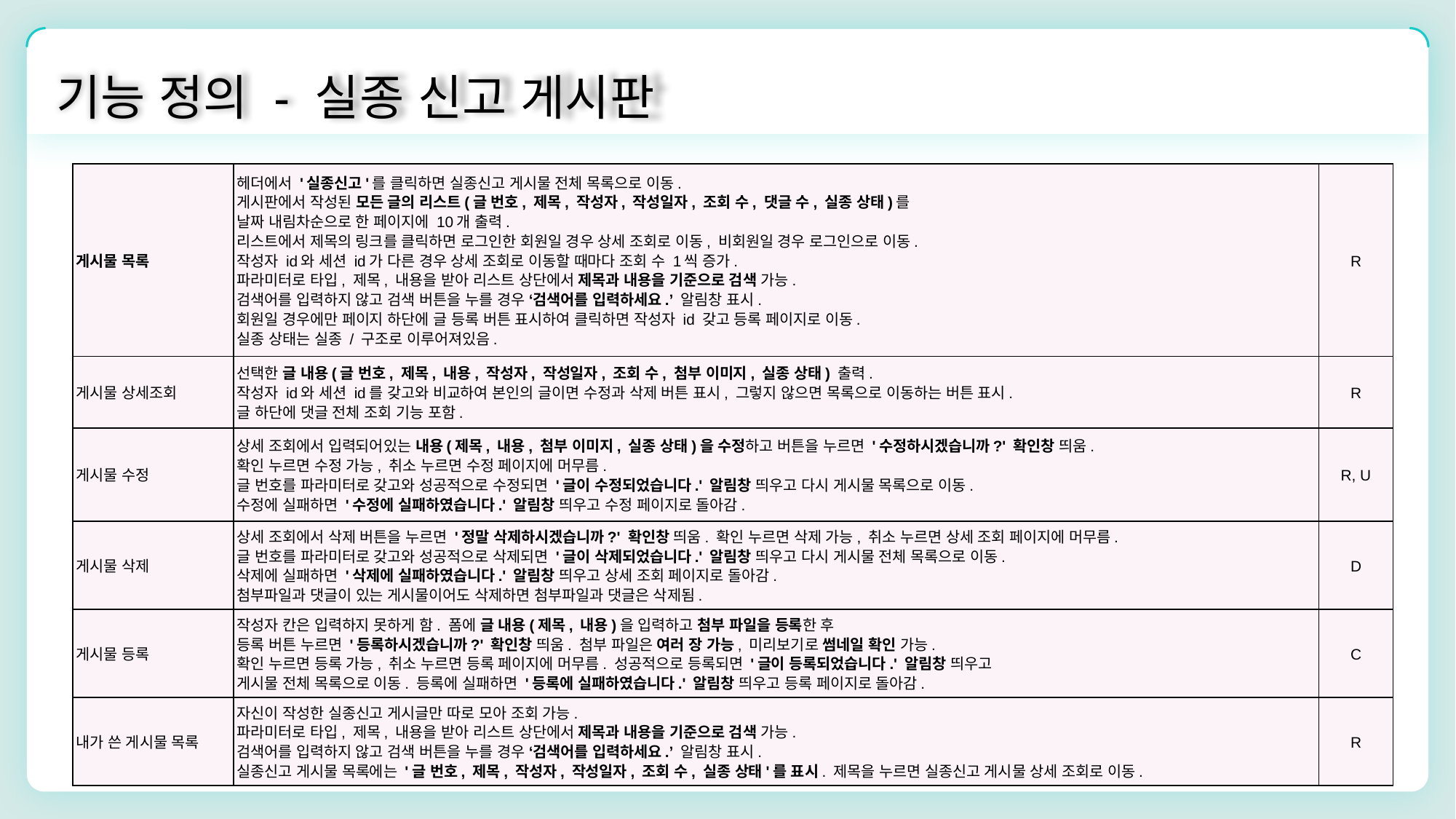

기능 정의 - 실종 신고 게시판
| 게시물 목록 | 헤더에서 '실종신고'를 클릭하면 실종신고 게시물 전체 목록으로 이동. 게시판에서 작성된 모든 글의 리스트(글 번호, 제목, 작성자, 작성일자, 조회 수, 댓글 수, 실종 상태)를 날짜 내림차순으로 한 페이지에 10개 출력. 리스트에서 제목의 링크를 클릭하면 로그인한 회원일 경우 상세 조회로 이동, 비회원일 경우 로그인으로 이동. 작성자 id와 세션 id가 다른 경우 상세 조회로 이동할 때마다 조회 수 1씩 증가. 파라미터로 타입, 제목, 내용을 받아 리스트 상단에서 제목과 내용을 기준으로 검색 가능. 검색어를 입력하지 않고 검색 버튼을 누를 경우 ‘검색어를 입력하세요.’ 알림창 표시. 회원일 경우에만 페이지 하단에 글 등록 버튼 표시하여 클릭하면 작성자 id 갖고 등록 페이지로 이동. 실종 상태는 실종 / 구조로 이루어져있음. | R |
| --- | --- | --- |
| 게시물 상세조회 | 선택한 글 내용(글 번호, 제목, 내용, 작성자, 작성일자, 조회 수, 첨부 이미지, 실종 상태) 출력. 작성자 id와 세션 id를 갖고와 비교하여 본인의 글이면 수정과 삭제 버튼 표시, 그렇지 않으면 목록으로 이동하는 버튼 표시. 글 하단에 댓글 전체 조회 기능 포함. | R |
| 게시물 수정 | 상세 조회에서 입력되어있는 내용(제목, 내용, 첨부 이미지, 실종 상태)을 수정하고 버튼을 누르면 '수정하시겠습니까?' 확인창 띄움. 확인 누르면 수정 가능, 취소 누르면 수정 페이지에 머무름. 글 번호를 파라미터로 갖고와 성공적으로 수정되면 '글이 수정되었습니다.' 알림창 띄우고 다시 게시물 목록으로 이동. 수정에 실패하면 '수정에 실패하였습니다.' 알림창 띄우고 수정 페이지로 돌아감. | R, U |
| 게시물 삭제 | 상세 조회에서 삭제 버튼을 누르면 '정말 삭제하시겠습니까?' 확인창 띄움. 확인 누르면 삭제 가능, 취소 누르면 상세 조회 페이지에 머무름. 글 번호를 파라미터로 갖고와 성공적으로 삭제되면 '글이 삭제되었습니다.' 알림창 띄우고 다시 게시물 전체 목록으로 이동. 삭제에 실패하면 '삭제에 실패하였습니다.' 알림창 띄우고 상세 조회 페이지로 돌아감. 첨부파일과 댓글이 있는 게시물이어도 삭제하면 첨부파일과 댓글은 삭제됨. | D |
| 게시물 등록 | 작성자 칸은 입력하지 못하게 함. 폼에 글 내용(제목, 내용)을 입력하고 첨부 파일을 등록한 후 등록 버튼 누르면 '등록하시겠습니까?' 확인창 띄움. 첨부 파일은 여러 장 가능, 미리보기로 썸네일 확인 가능. 확인 누르면 등록 가능, 취소 누르면 등록 페이지에 머무름. 성공적으로 등록되면 '글이 등록되었습니다.' 알림창 띄우고 게시물 전체 목록으로 이동. 등록에 실패하면 '등록에 실패하였습니다.' 알림창 띄우고 등록 페이지로 돌아감. | C |
| 내가 쓴 게시물 목록 | 자신이 작성한 실종신고 게시글만 따로 모아 조회 가능. 파라미터로 타입, 제목, 내용을 받아 리스트 상단에서 제목과 내용을 기준으로 검색 가능. 검색어를 입력하지 않고 검색 버튼을 누를 경우 ‘검색어를 입력하세요.’ 알림창 표시. 실종신고 게시물 목록에는 '글 번호, 제목, 작성자, 작성일자, 조회 수, 실종 상태'를 표시. 제목을 누르면 실종신고 게시물 상세 조회로 이동. | R |